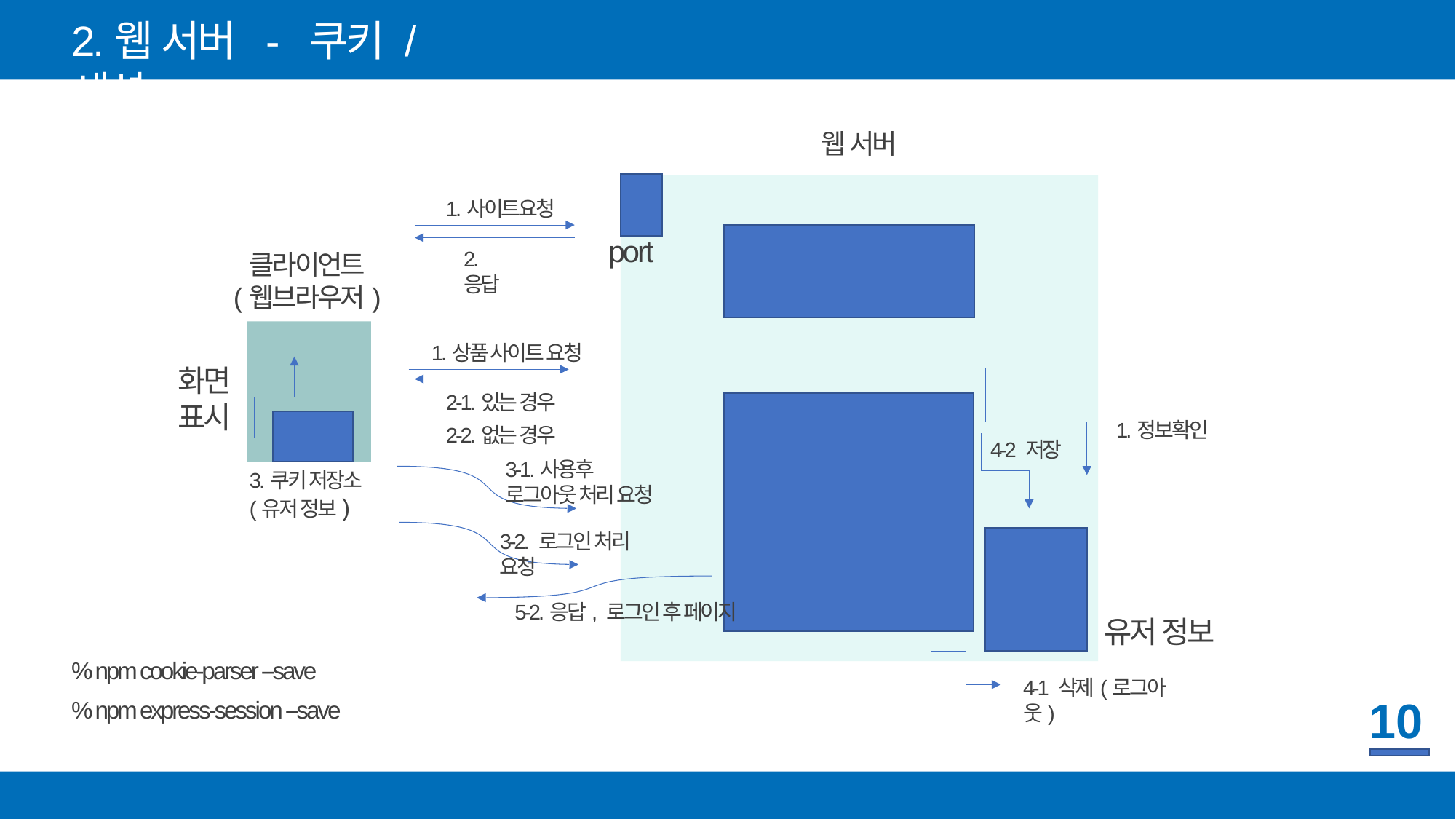

2.웹 서버  -  쿠키 / 세션
웹 서버

1.사이트요청

port
라우터
(쿠키 경우)
2.응답
클라이언트
(웹브라우저)

1.상품 사이트 요청
화면표시
2-1.있는 경우

1.정보확인
2-2.없는 경우
4-2 저장
3-1.사용후
로그아웃 처리 요청
3.쿠키 저장소
(유저 정보)
라우터
(세션 경우)
3-2. 로그인 처리 요청

세션
저장소
5-2.응답, 로그인 후 페이지
유저 정보
% npm cookie-parser --save
4-1 삭제(로그아웃)
10
% npm express-session --save